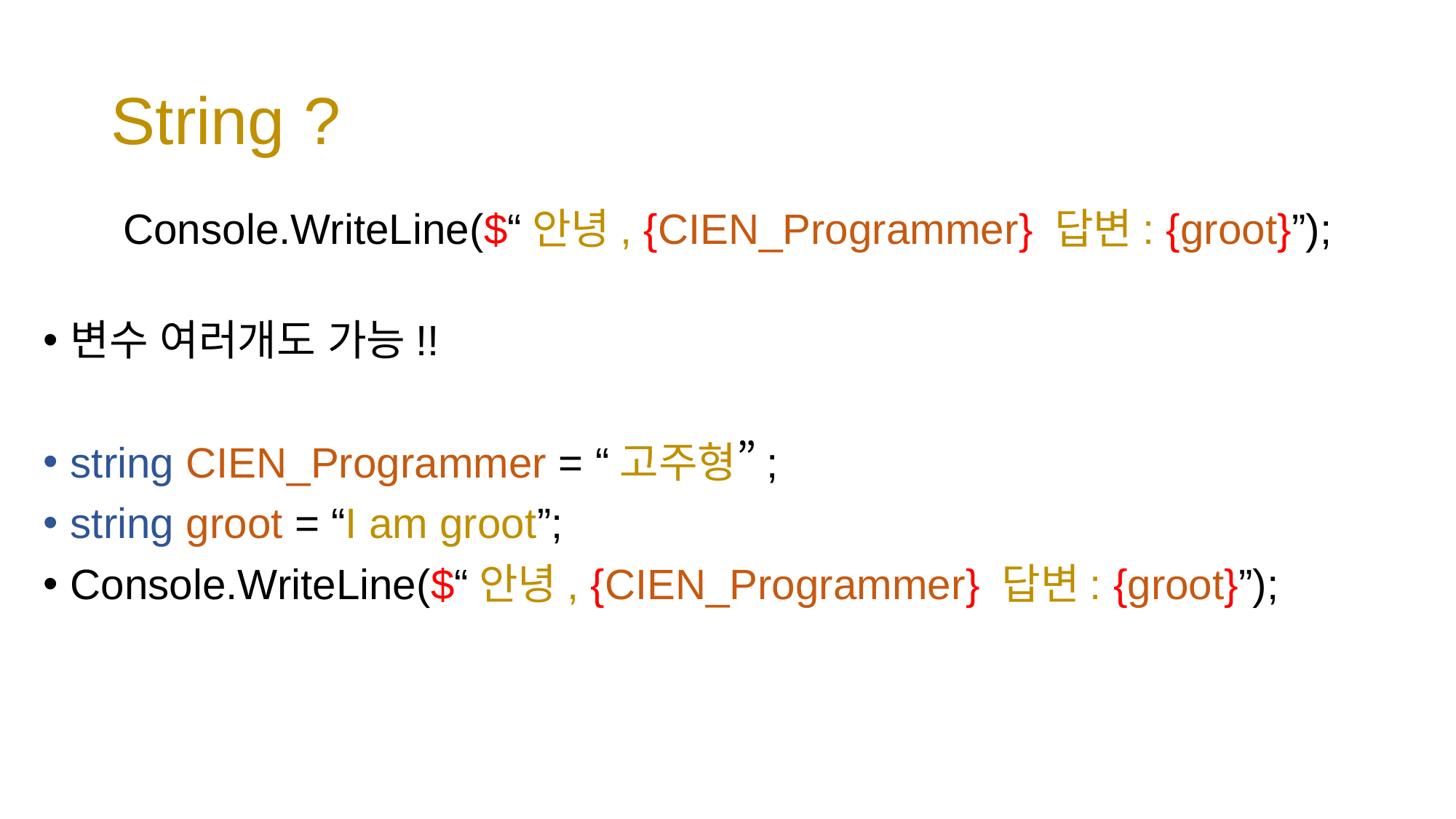

# String ?
Console.WriteLine($“안녕, {CIEN_Programmer} 답변: {groot}”);
변수 여러개도 가능!!

string CIEN_Programmer = “고주형”;
string groot = “I am groot”;
Console.WriteLine($“안녕, {CIEN_Programmer} 답변: {groot}”);